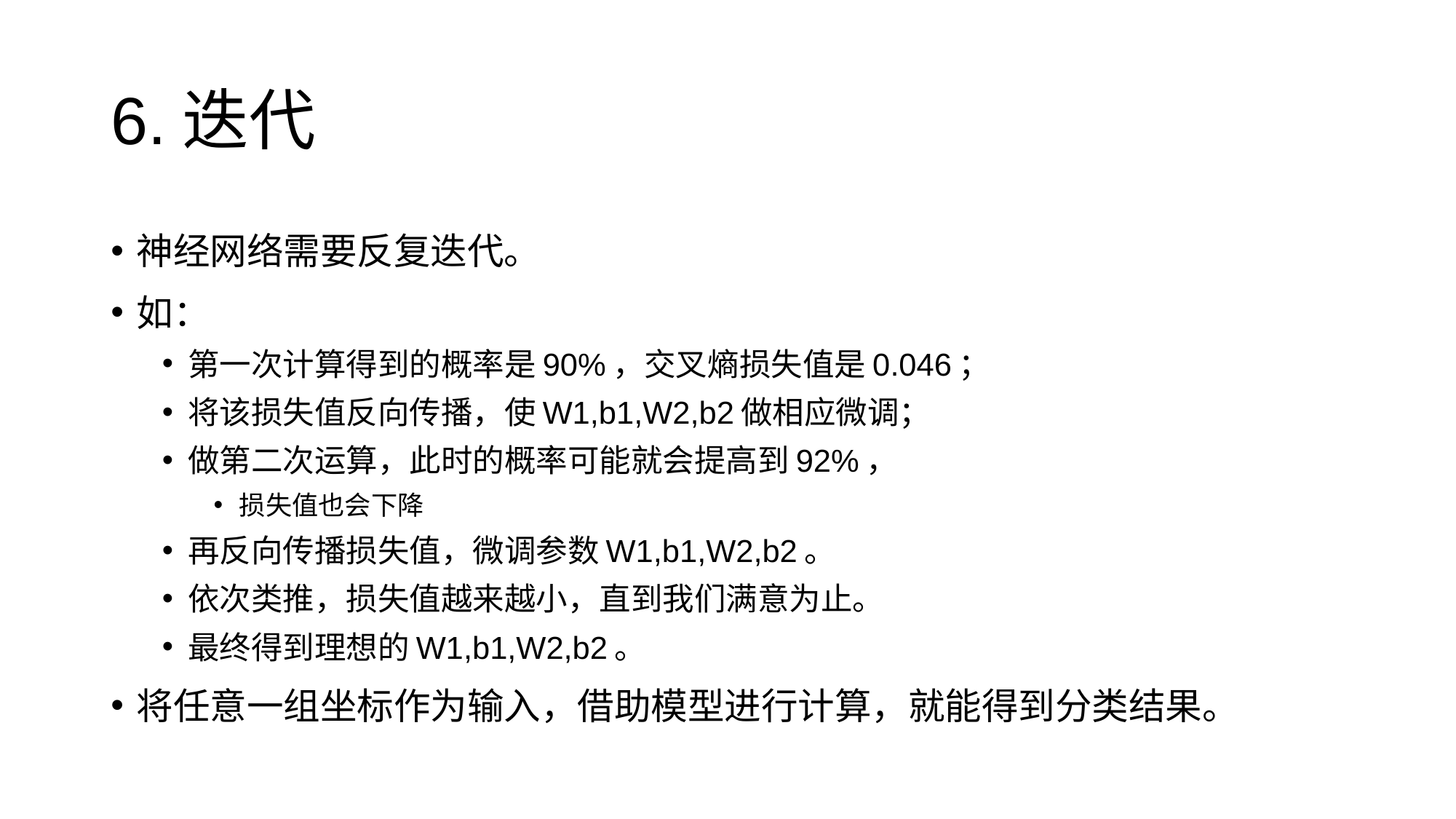

# 6.迭代
神经网络需要反复迭代。
如：
第一次计算得到的概率是90%，交叉熵损失值是0.046；
将该损失值反向传播，使W1,b1,W2,b2做相应微调；
做第二次运算，此时的概率可能就会提高到92%，
损失值也会下降
再反向传播损失值，微调参数W1,b1,W2,b2。
依次类推，损失值越来越小，直到我们满意为止。
最终得到理想的W1,b1,W2,b2。
将任意一组坐标作为输入，借助模型进行计算，就能得到分类结果。